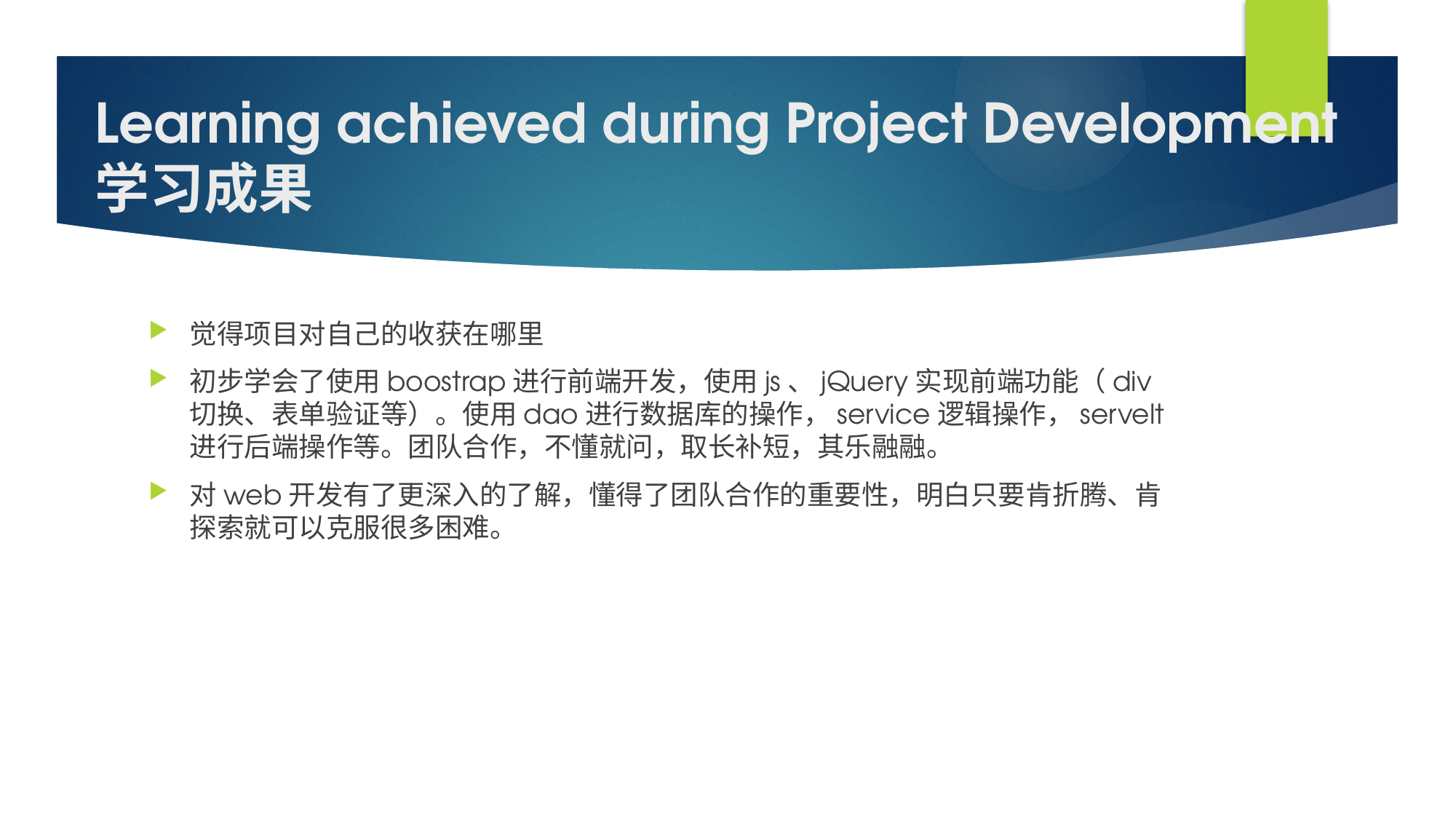

# Learning achieved during Project Development 学习成果
觉得项目对自己的收获在哪里
初步学会了使用boostrap进行前端开发，使用js、jQuery实现前端功能（div切换、表单验证等）。使用dao进行数据库的操作，service逻辑操作，servelt进行后端操作等。团队合作，不懂就问，取长补短，其乐融融。
对web开发有了更深入的了解，懂得了团队合作的重要性，明白只要肯折腾、肯探索就可以克服很多困难。